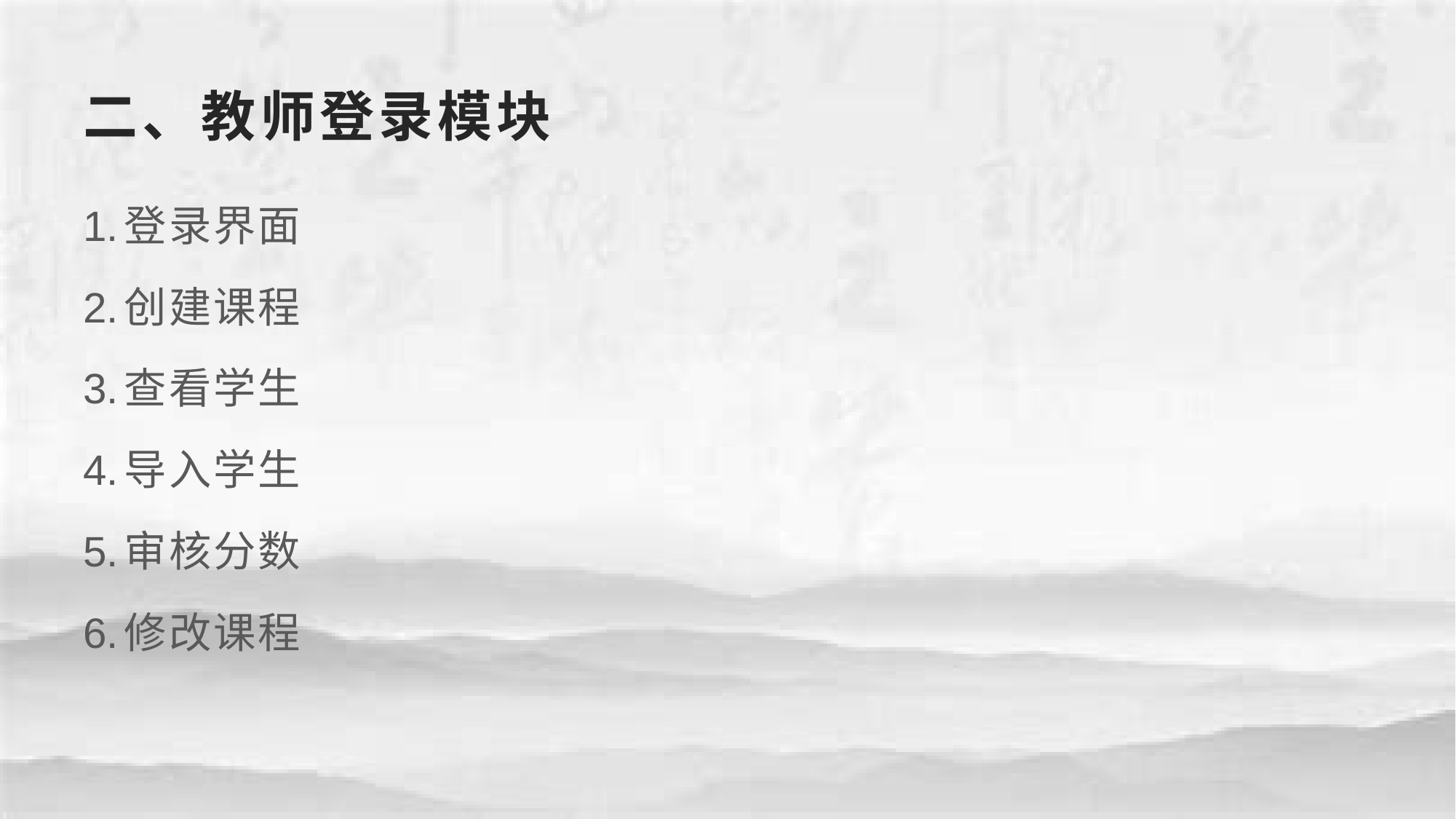

# 二、教师登录模块
登录界面
创建课程
查看学生
导入学生
审核分数
修改课程